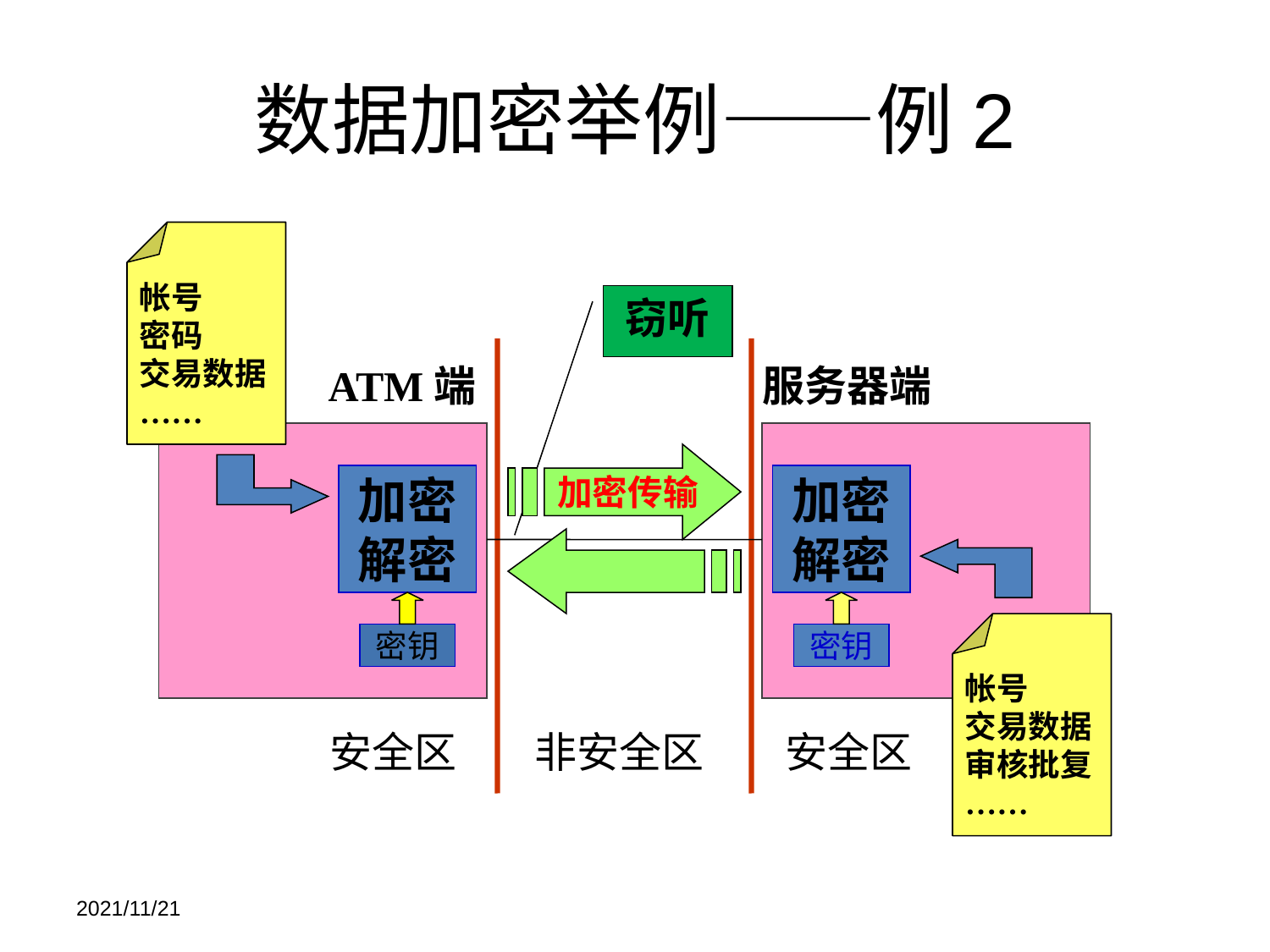

# 数据加密举例——例2
帐号
密码
交易数据
……

加密传输
窃听

ATM端
服务器端

加密
解密

密钥
加密
解密

密钥

安全区
非安全区
安全区

帐号
交易数据
审核批复
……
2021/11/21